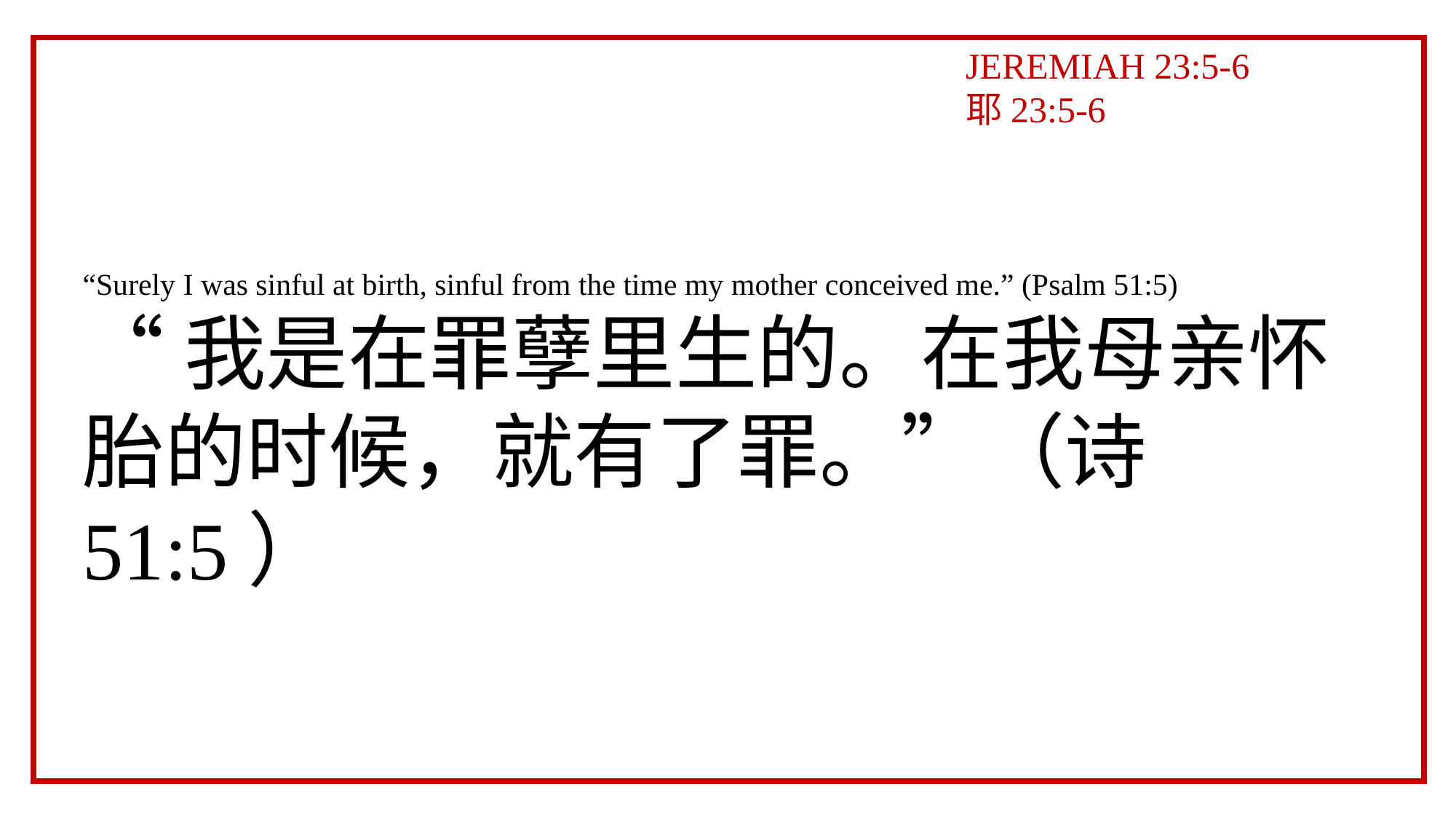

JEREMIAH 23:5-6
耶23:5-6
“Surely I was sinful at birth, sinful from the time my mother conceived me.” (Psalm 51:5)
“我是在罪孽里生的。在我母亲怀胎的时候，就有了罪。”（诗51:5）